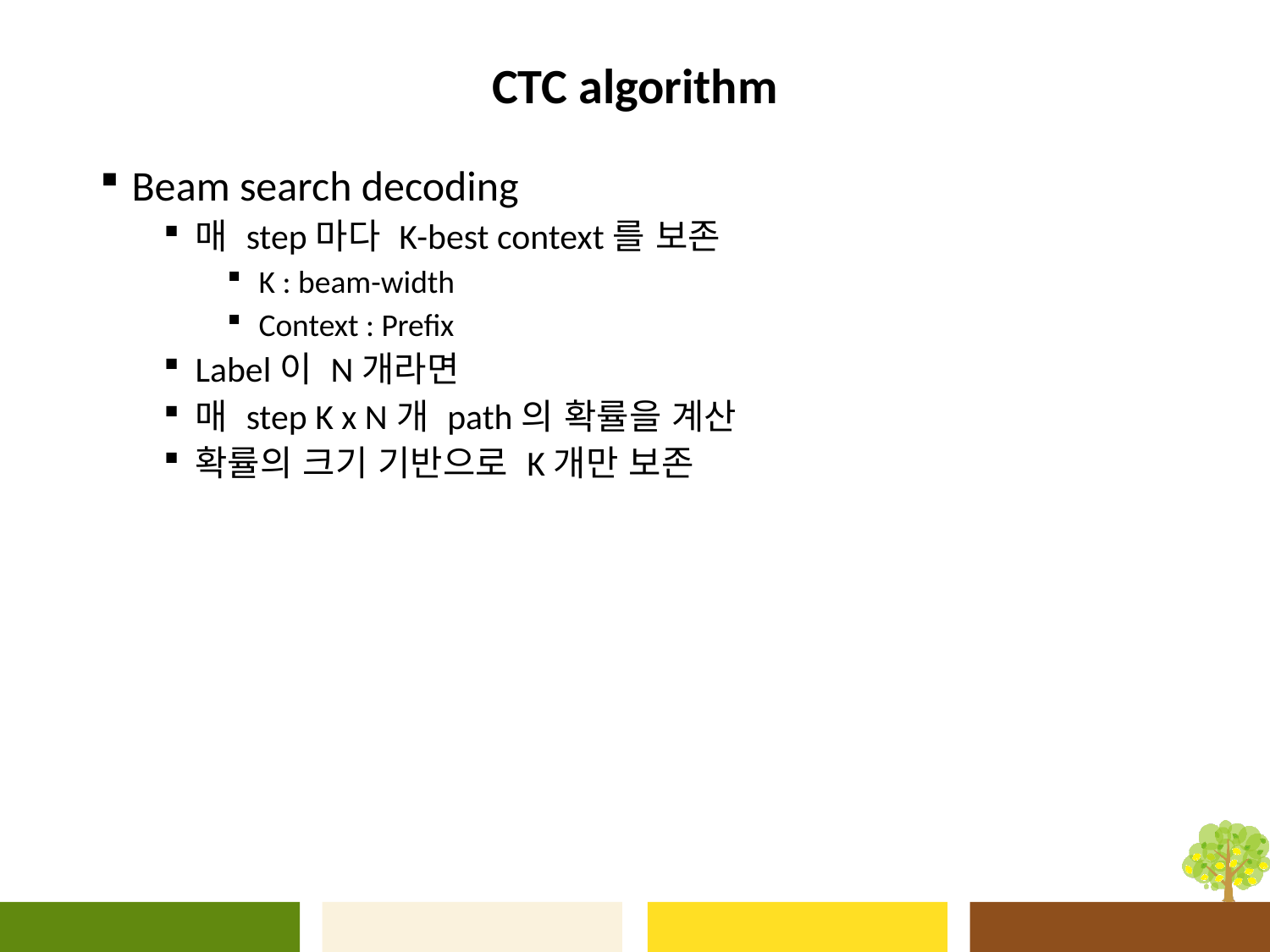

# CTC algorithm
Beam search decoding
매 step마다 K-best context를 보존
K : beam-width
Context : Prefix
Label이 N개라면
매 step K x N개 path의 확률을 계산
확률의 크기 기반으로 K개만 보존